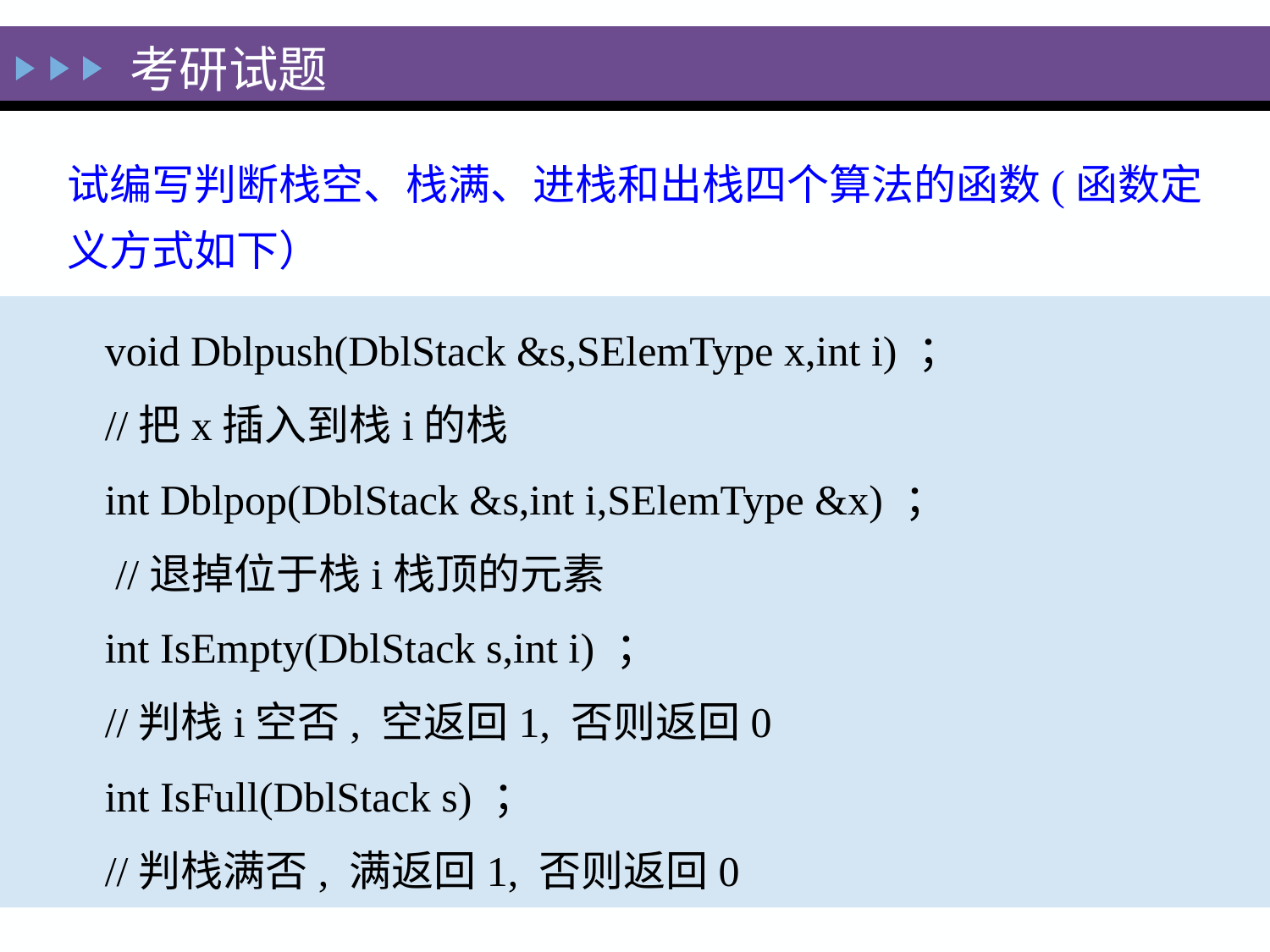

# 考研试题
试编写判断栈空、栈满、进栈和出栈四个算法的函数(函数定义方式如下）

void Dblpush(DblStack &s,SElemType x,int i) ；
//把x插入到栈i的栈
int Dblpop(DblStack &s,int i,SElemType &x) ；
 //退掉位于栈i栈顶的元素
int IsEmpty(DblStack s,int i) ；
//判栈i空否, 空返回1, 否则返回0
int IsFull(DblStack s) ；
//判栈满否, 满返回1, 否则返回0